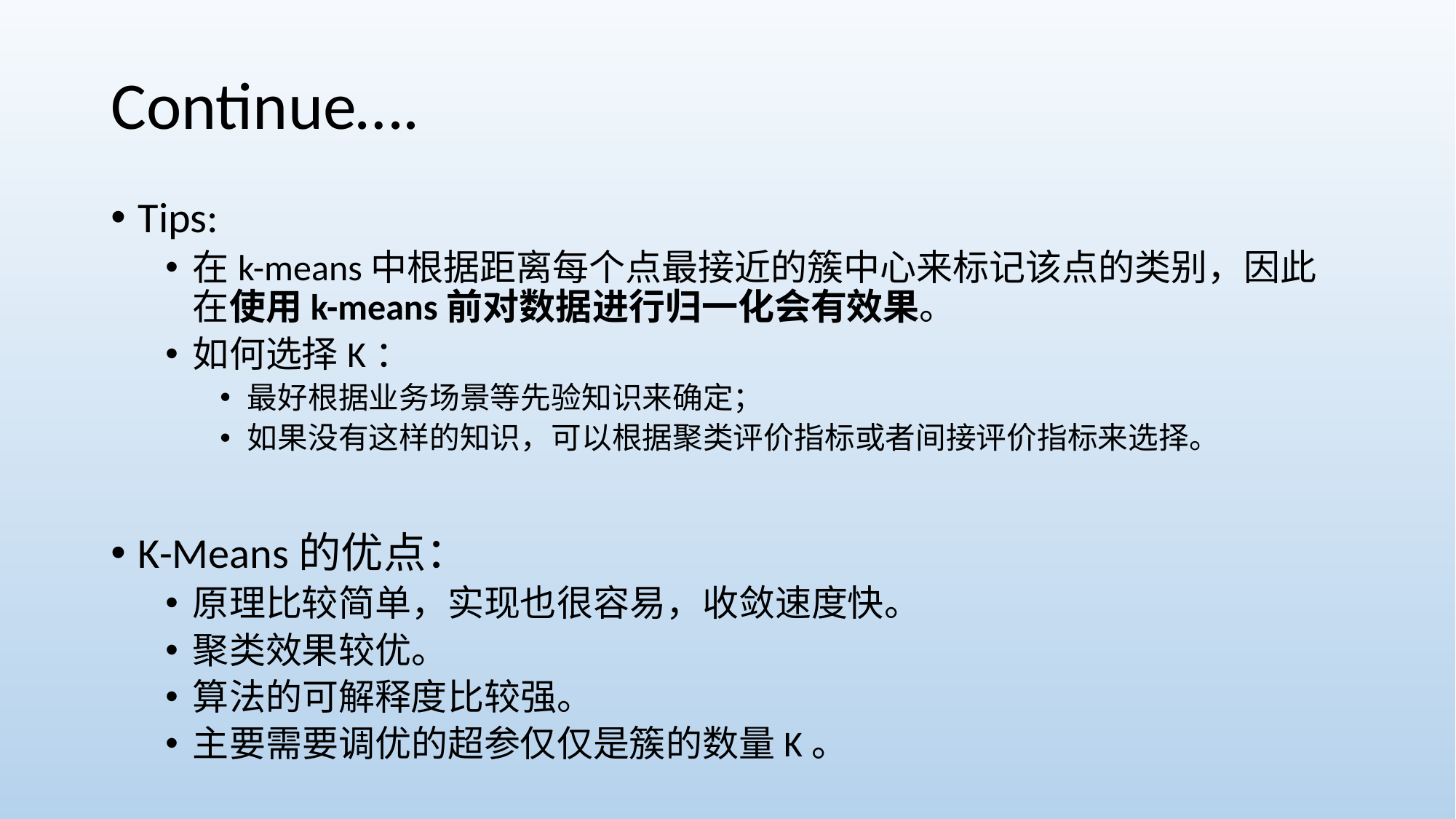

# Continue….
Tips:
在k-means中根据距离每个点最接近的簇中心来标记该点的类别，因此在使用k-means前对数据进行归一化会有效果。
如何选择K：
最好根据业务场景等先验知识来确定；
如果没有这样的知识，可以根据聚类评价指标或者间接评价指标来选择。

K-Means的优点：
原理比较简单，实现也很容易，收敛速度快。
聚类效果较优。
算法的可解释度比较强。
主要需要调优的超参仅仅是簇的数量K。